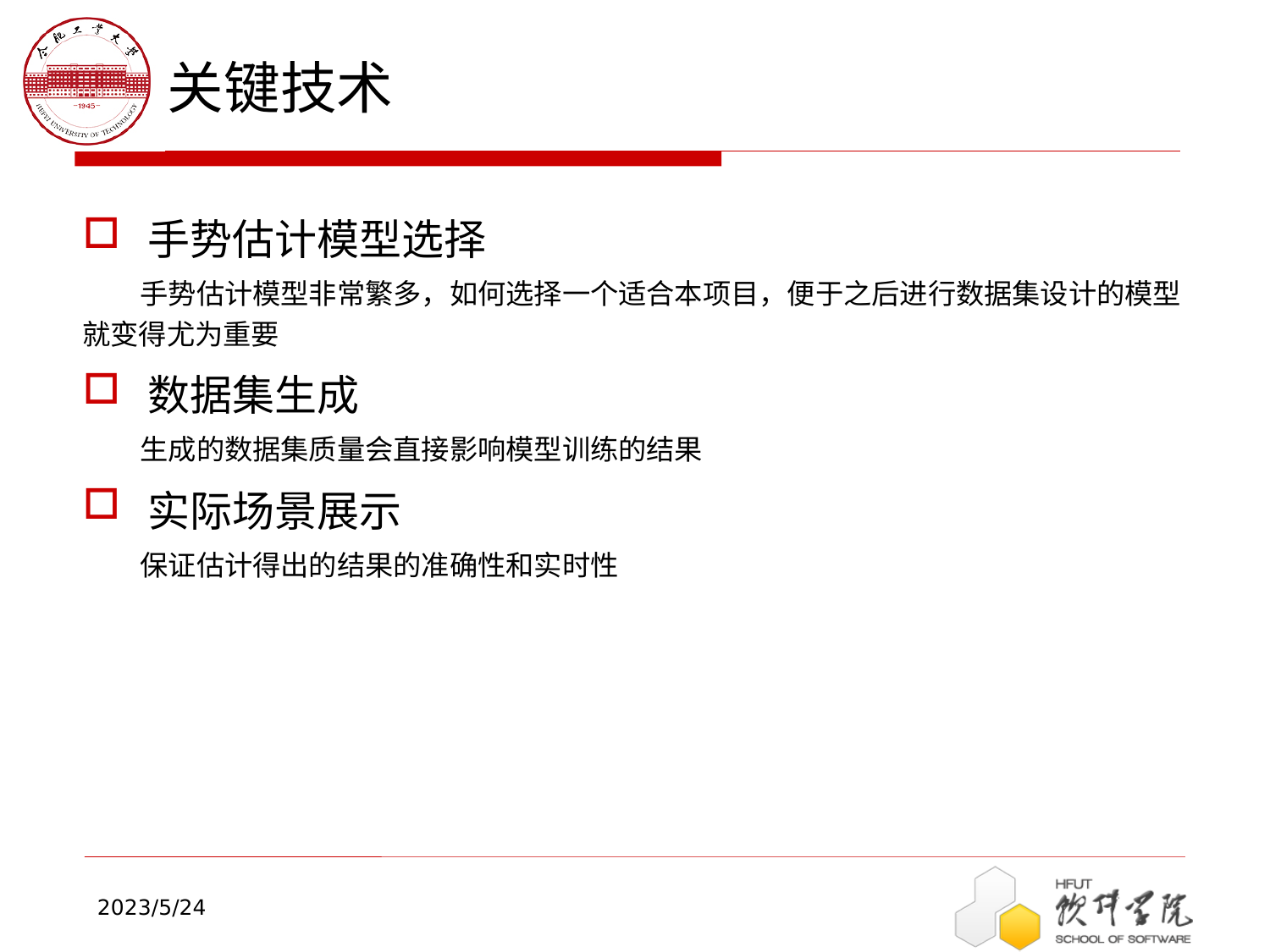

# 关键技术
手势估计模型选择
        手势估计模型非常繁多，如何选择一个适合本项目，便于之后进行数据集设计的模型就变得尤为重要
数据集生成
        生成的数据集质量会直接影响模型训练的结果
实际场景展示
        保证估计得出的结果的准确性和实时性